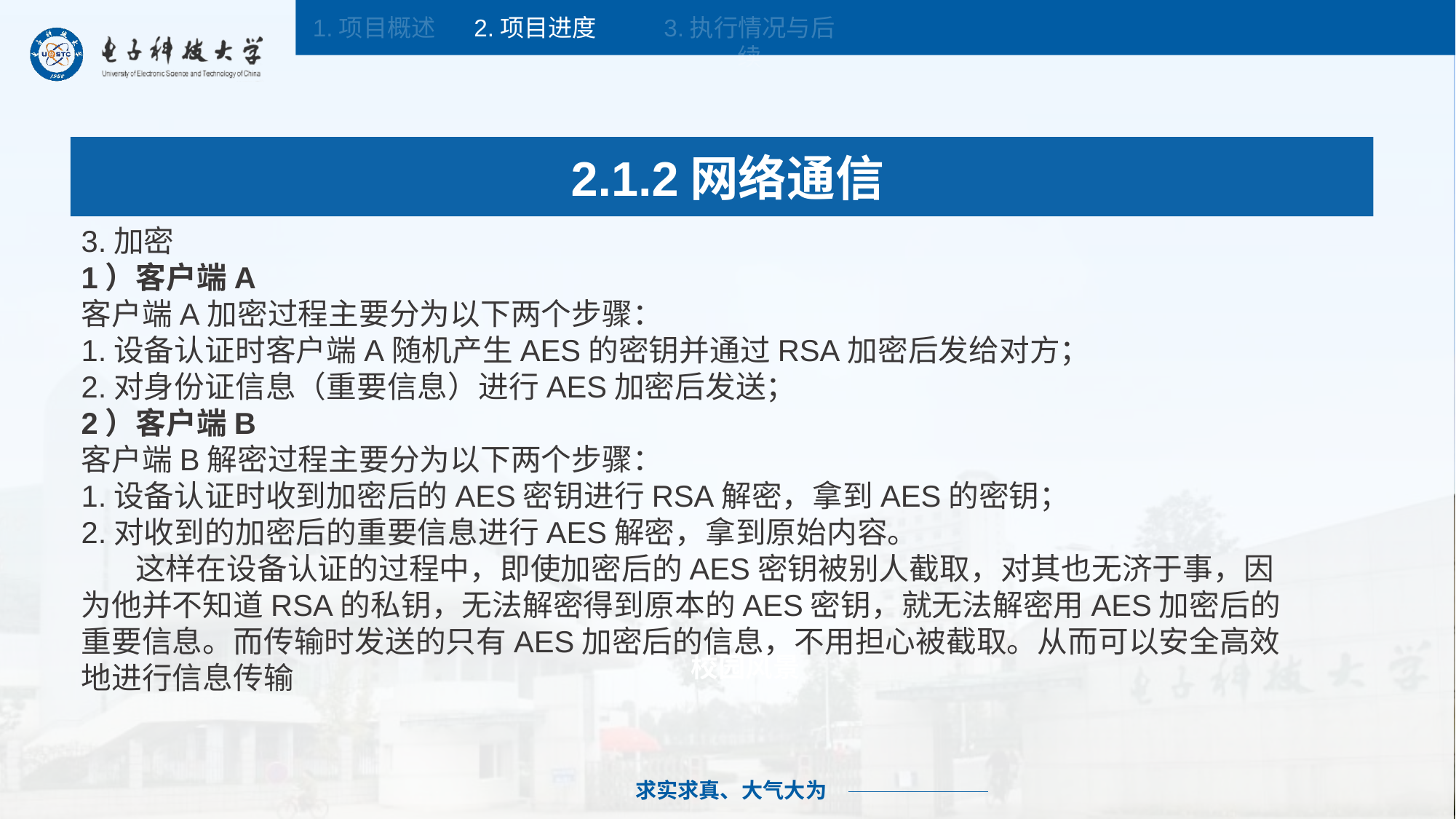

1.项目概述
2.项目进度
3.执行情况与后续

2.1.2网络通信
3.加密
1）客户端A
客户端A加密过程主要分为以下两个步骤：
1.设备认证时客户端A随机产生AES的密钥并通过RSA加密后发给对方；
2.对身份证信息（重要信息）进行AES加密后发送；
2）客户端B
客户端B解密过程主要分为以下两个步骤：
1.设备认证时收到加密后的AES密钥进行RSA解密，拿到AES的密钥；
2.对收到的加密后的重要信息进行AES解密，拿到原始内容。
       这样在设备认证的过程中，即使加密后的AES密钥被别人截取，对其也无济于事，因为他并不知道RSA的私钥，无法解密得到原本的AES密钥，就无法解密用AES加密后的重要信息。而传输时发送的只有AES加密后的信息，不用担心被截取。从而可以安全高效地进行信息传输
校园风景